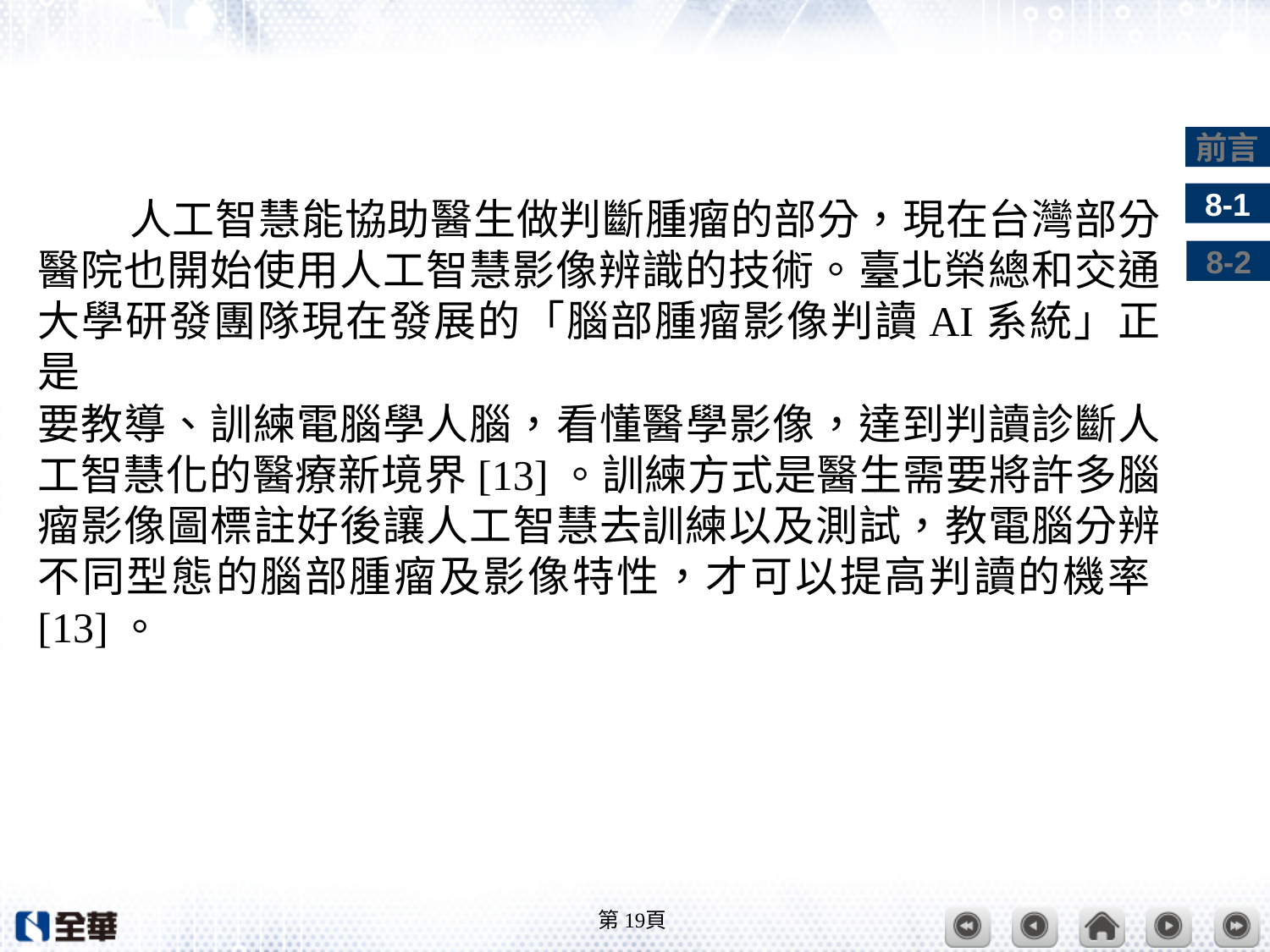

#
        人工智慧能協助醫生做判斷腫瘤的部分，現在台灣部分醫院也開始使用人工智慧影像辨識的技術。臺北榮總和交通大學研發團隊現在發展的「腦部腫瘤影像判讀AI系統」正是
要教導、訓練電腦學人腦，看懂醫學影像，達到判讀診斷人工智慧化的醫療新境界[13]。訓練方式是醫生需要將許多腦瘤影像圖標註好後讓人工智慧去訓練以及測試，教電腦分辨不同型態的腦部腫瘤及影像特性，才可以提高判讀的機率[13]。